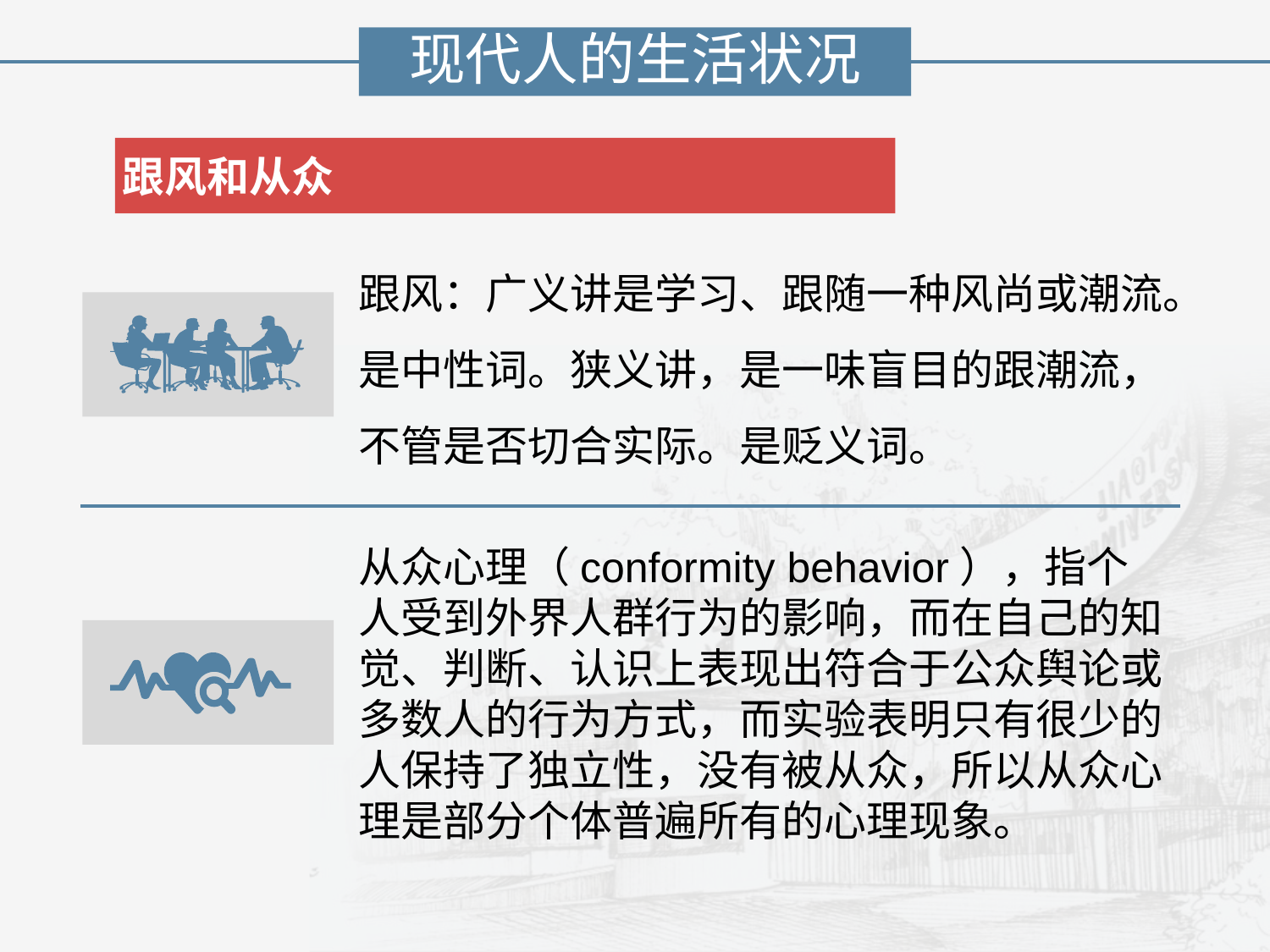

现代人的生活状况

跟风和从众
跟风：广义讲是学习、跟随一种风尚或潮流。是中性词。狭义讲，是一味盲目的跟潮流，不管是否切合实际。是贬义词。

从众心理（conformity behavior），指个人受到外界人群行为的影响，而在自己的知觉、判断、认识上表现出符合于公众舆论或多数人的行为方式，而实验表明只有很少的人保持了独立性，没有被从众，所以从众心理是部分个体普遍所有的心理现象。